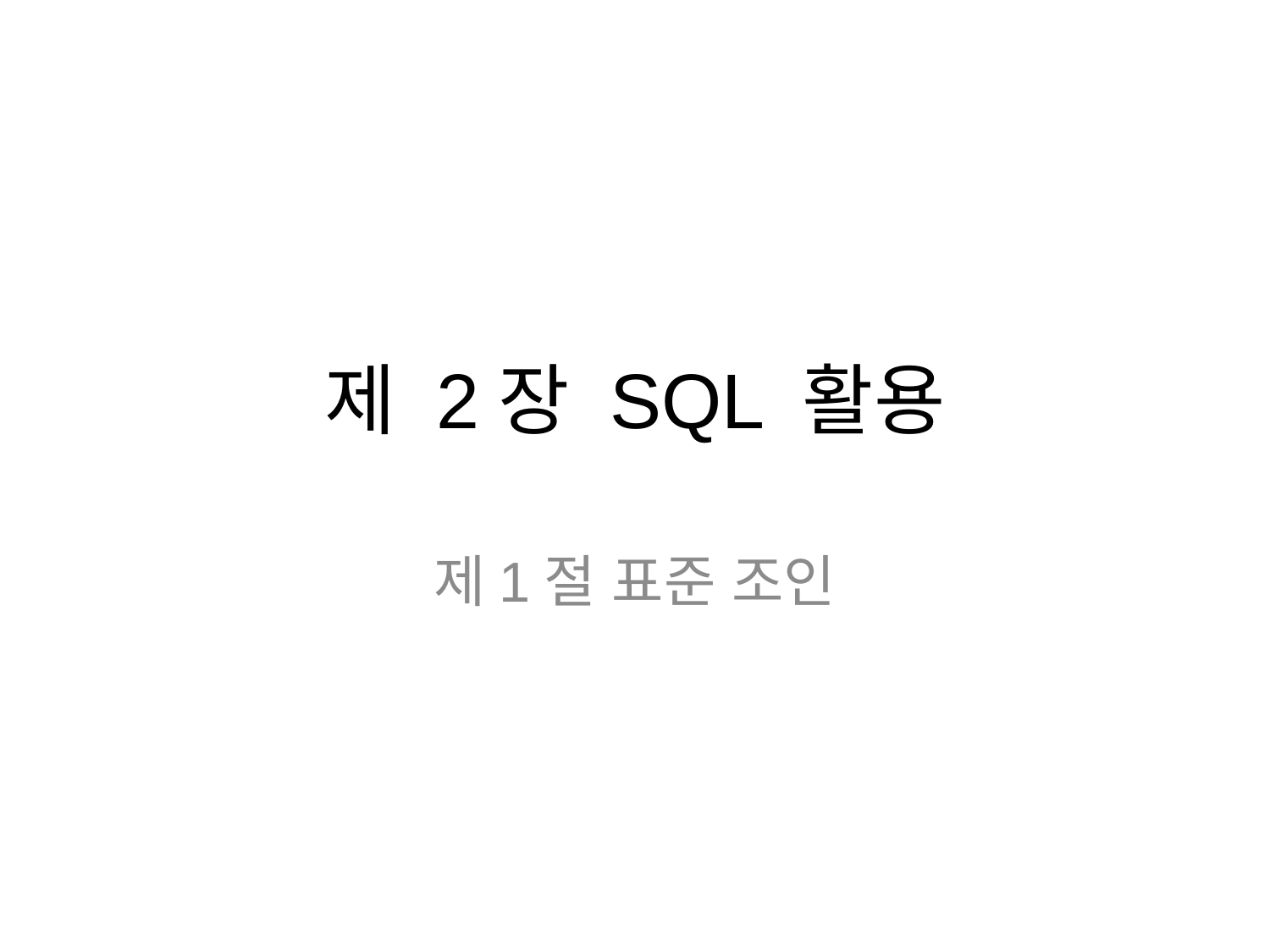

# 제 2장 SQL 활용
제1절 표준 조인